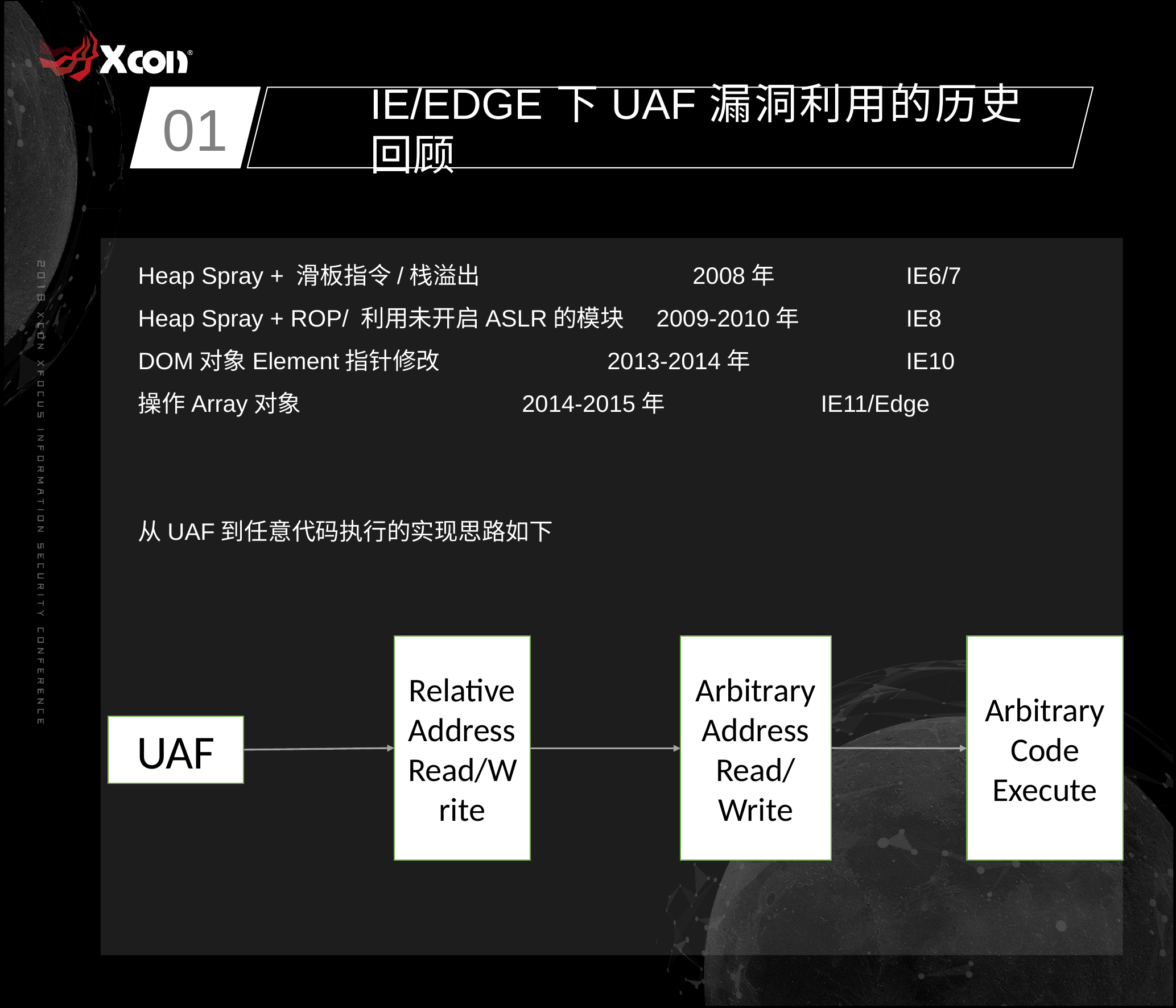

01
IE/EDGE下UAF漏洞利用的历史回顾

Heap Spray + 滑板指令/栈溢出		       2008年		IE6/7
Heap Spray + ROP/ 利用未开启ASLR的模块     2009-2010年		IE8
DOM对象Element指针修改		       2013-2014年		IE10
操作Array对象			       2014-2015年		IE11/Edge

从UAF到任意代码执行的实现思路如下

Relative Address Read/Write
Arbitrary Address
Read/Write
Arbitrary
Code
Execute
UAF